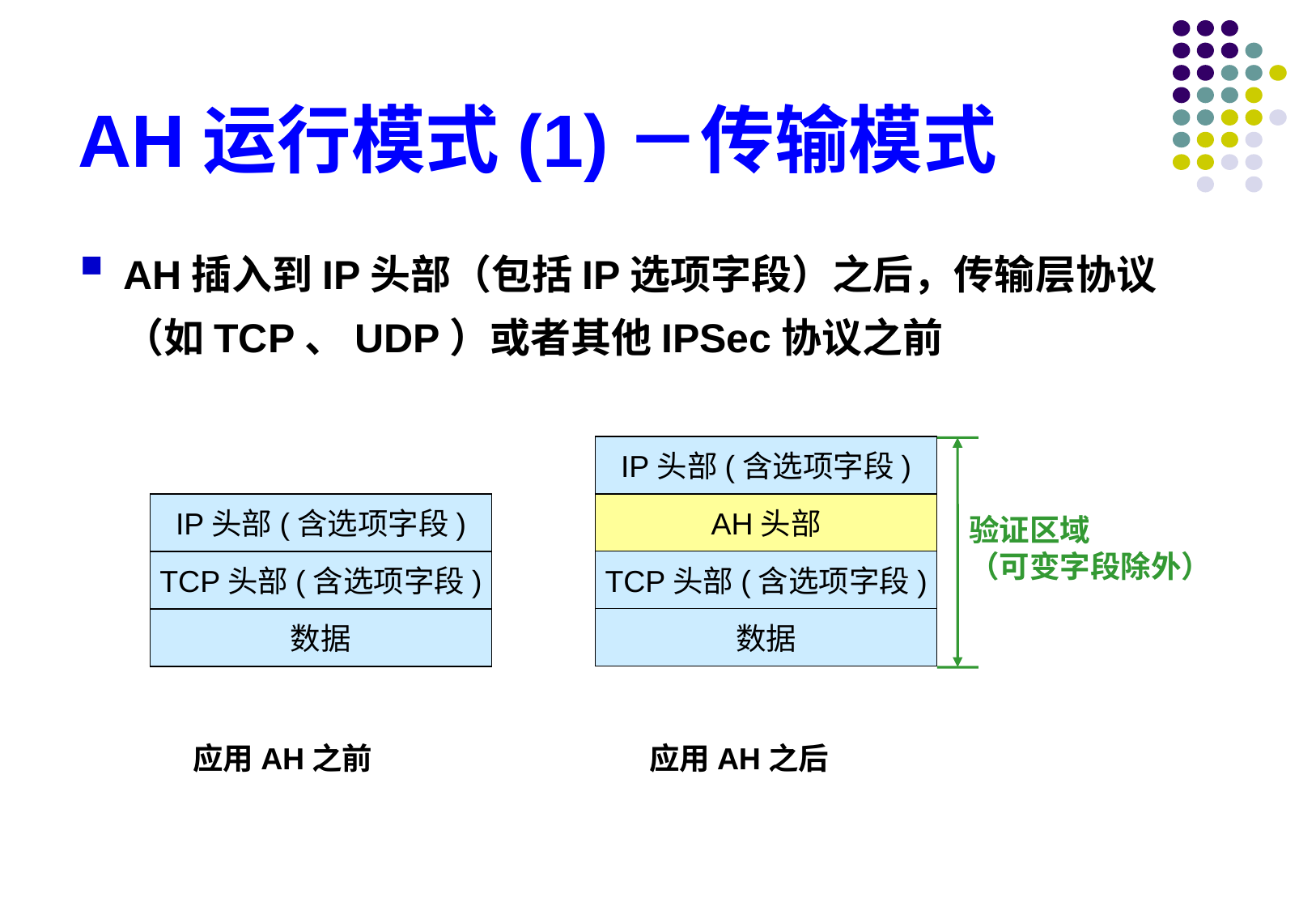

# AH运行模式(1)－传输模式
AH插入到IP头部（包括IP选项字段）之后，传输层协议（如TCP、UDP）或者其他IPSec协议之前
IP头部(含选项字段)

验证区域
（可变字段除外）

AH头部
IP头部(含选项字段)
TCP头部(含选项字段)
TCP头部(含选项字段)
数据
数据
应用AH之前
应用AH之后